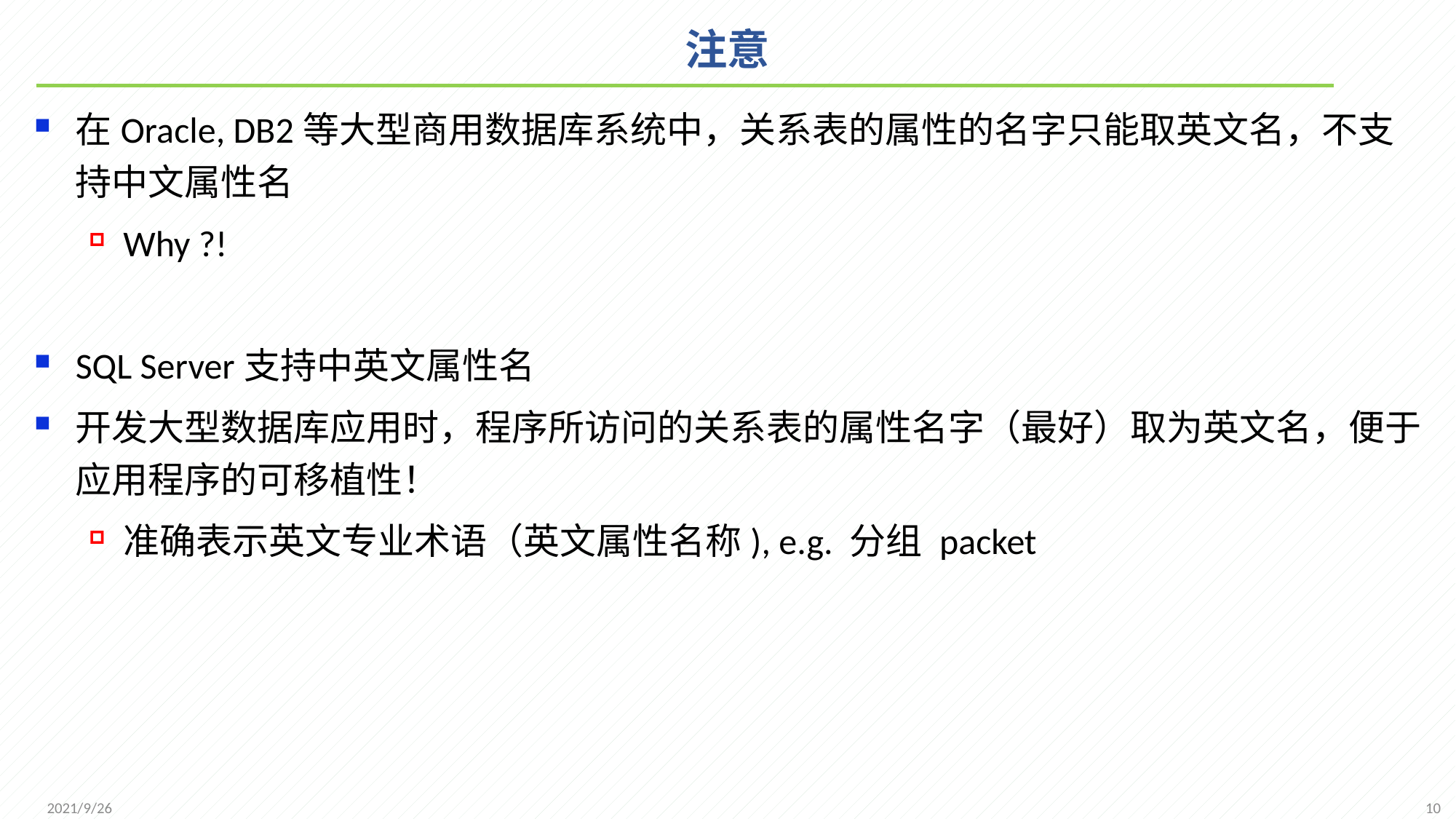

# 注意
在Oracle, DB2等大型商用数据库系统中，关系表的属性的名字只能取英文名，不支持中文属性名
Why ?!

SQL Server支持中英文属性名
开发大型数据库应用时，程序所访问的关系表的属性名字（最好）取为英文名，便于应用程序的可移植性！
准确表示英文专业术语（英文属性名称), e.g. 分组 packet

10
2021/9/26